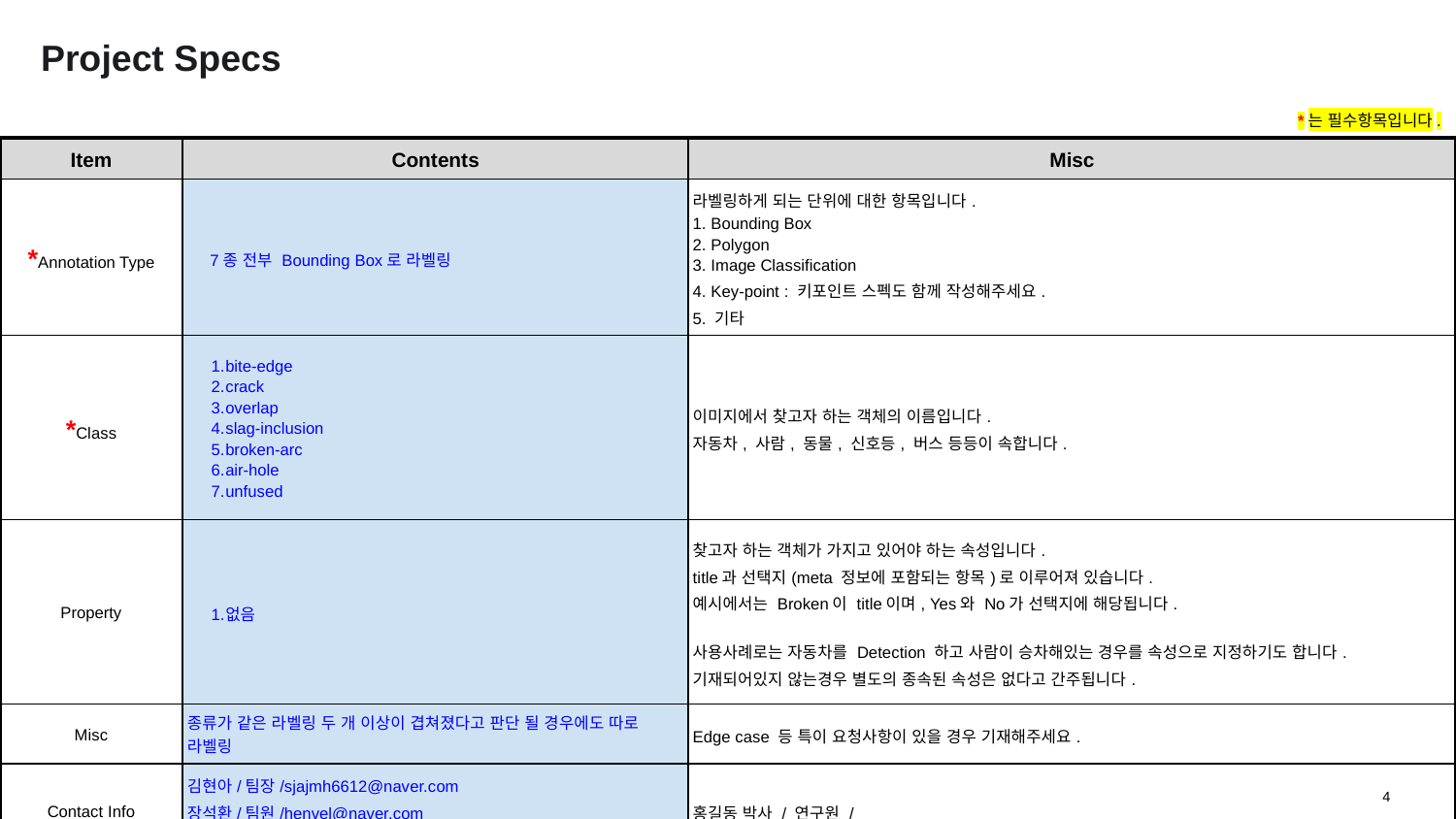

# Project Specs
*는 필수항목입니다.
| Item | Contents | Misc |
| --- | --- | --- |
| \*Annotation Type | 7종 전부 Bounding Box로 라벨링 | 라벨링하게 되는 단위에 대한 항목입니다. 1. Bounding Box 2. Polygon 3. Image Classification 4. Key-point : 키포인트 스펙도 함께 작성해주세요. 5. 기타 |
| \*Class | bite-edge crack overlap slag-inclusion broken-arc air-hole unfused | 이미지에서 찾고자 하는 객체의 이름입니다. 자동차, 사람, 동물, 신호등, 버스 등등이 속합니다. |
| Property | 없음 | 찾고자 하는 객체가 가지고 있어야 하는 속성입니다. title과 선택지(meta 정보에 포함되는 항목)로 이루어져 있습니다. 예시에서는 Broken이 title이며, Yes와 No가 선택지에 해당됩니다. 사용사례로는 자동차를 Detection 하고 사람이 승차해있는 경우를 속성으로 지정하기도 합니다. 기재되어있지 않는경우 별도의 종속된 속성은 없다고 간주됩니다. |
| Misc | 종류가 같은 라벨링 두 개 이상이 겹쳐졌다고 판단 될 경우에도 따로 라벨링 | Edge case 등 특이 요청사항이 있을 경우 기재해주세요. |
| Contact Info | 김현아/팀장/sjajmh6612@naver.com 장석환/팀원/henvel@naver.com 홍유진/팀원/yujinhong33@naver.com | 홍길동 박사 / 연구원 / |
4